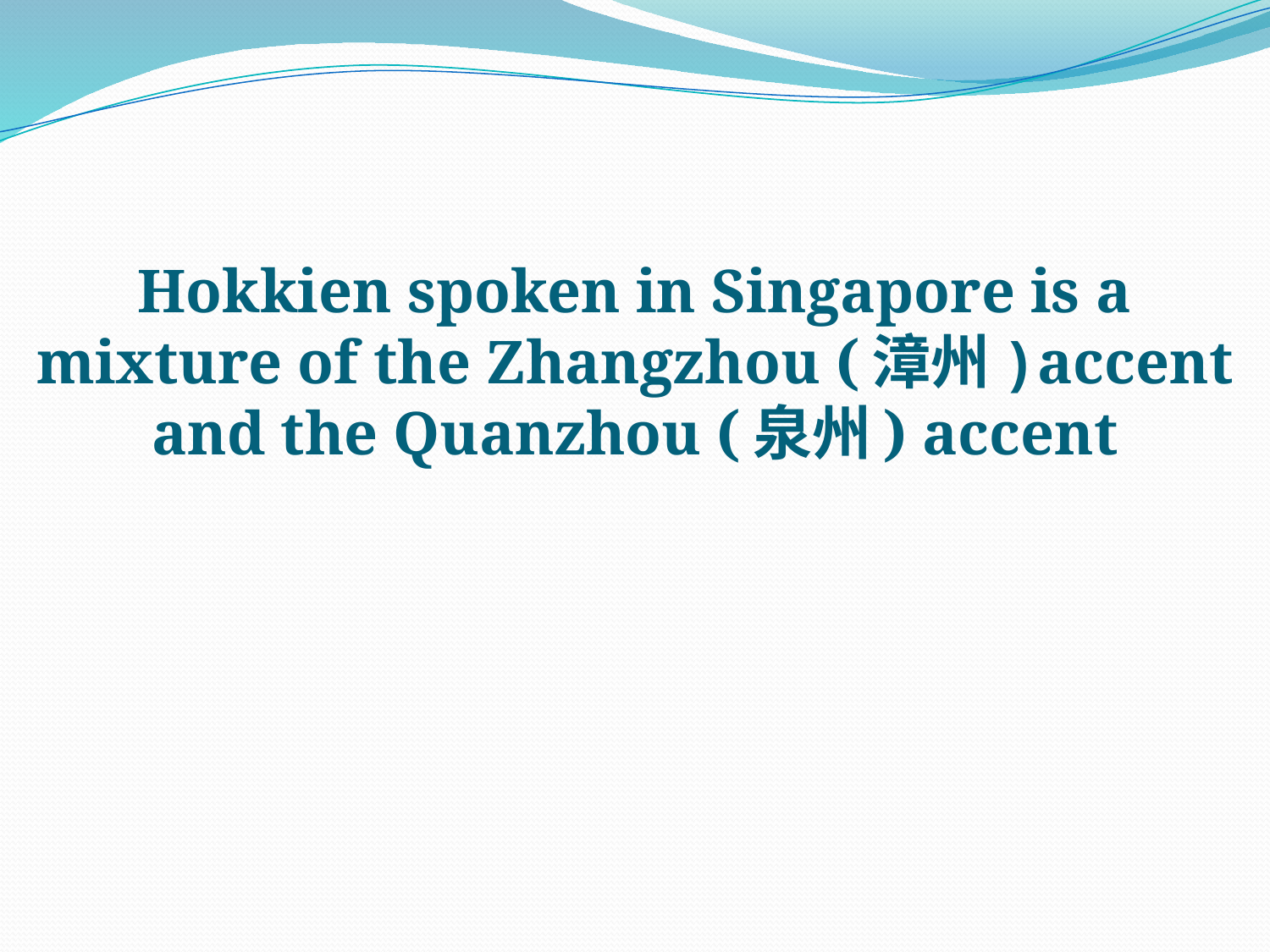

# Hokkien spoken in Singapore is a mixture of the Zhangzhou (漳州)accent and the Quanzhou (泉州) accent